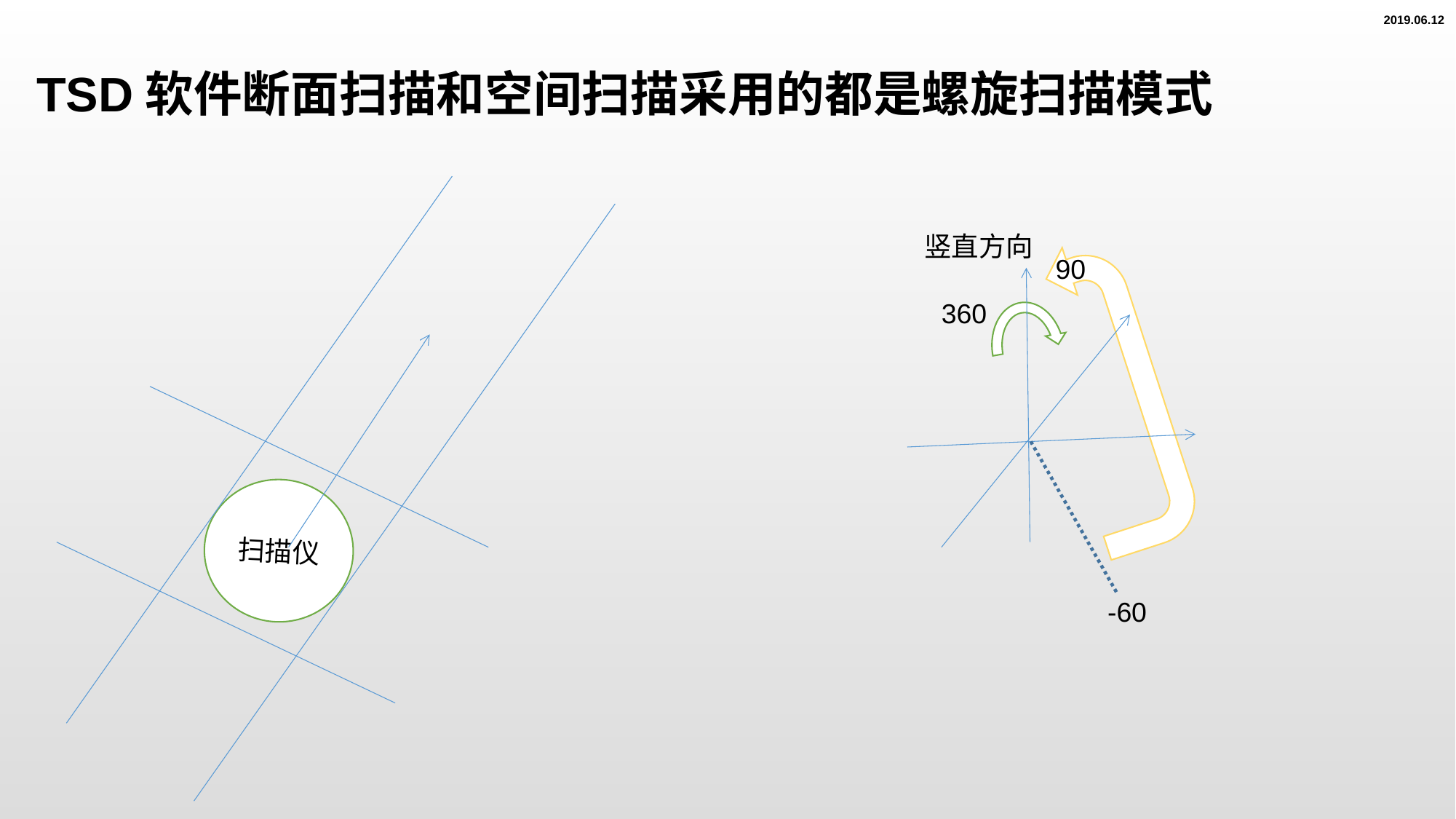

2019.06.12
TSD软件断面扫描和空间扫描采用的都是螺旋扫描模式
竖直方向
90
360

扫描仪
-60